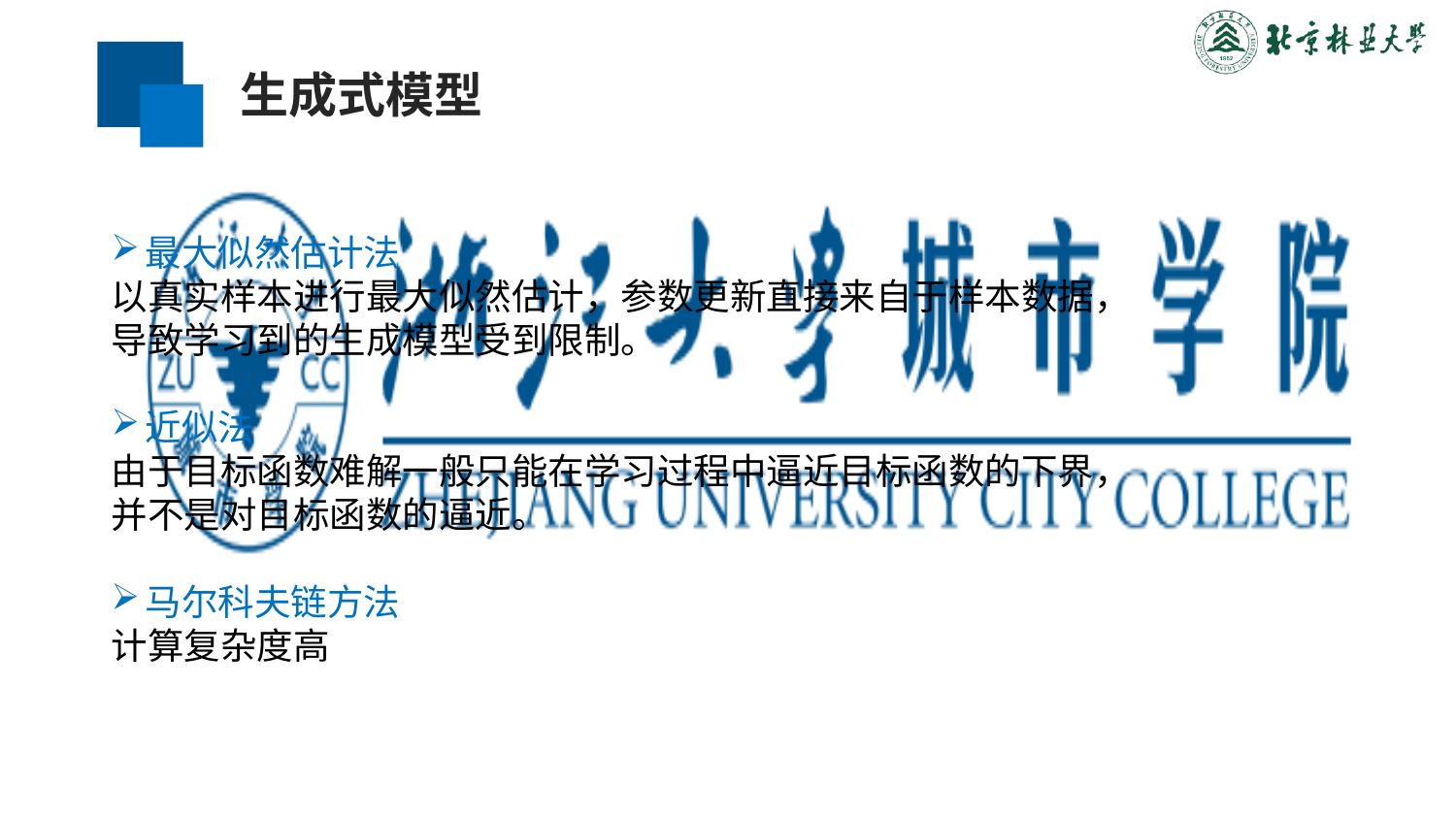

生成式模型
最大似然估计法
以真实样本进行最大似然估计，参数更新直接来自于样本数据，导致学习到的生成模型受到限制。

近似法
由于目标函数难解一般只能在学习过程中逼近目标函数的下界，并不是对目标函数的逼近。

马尔科夫链方法
计算复杂度高